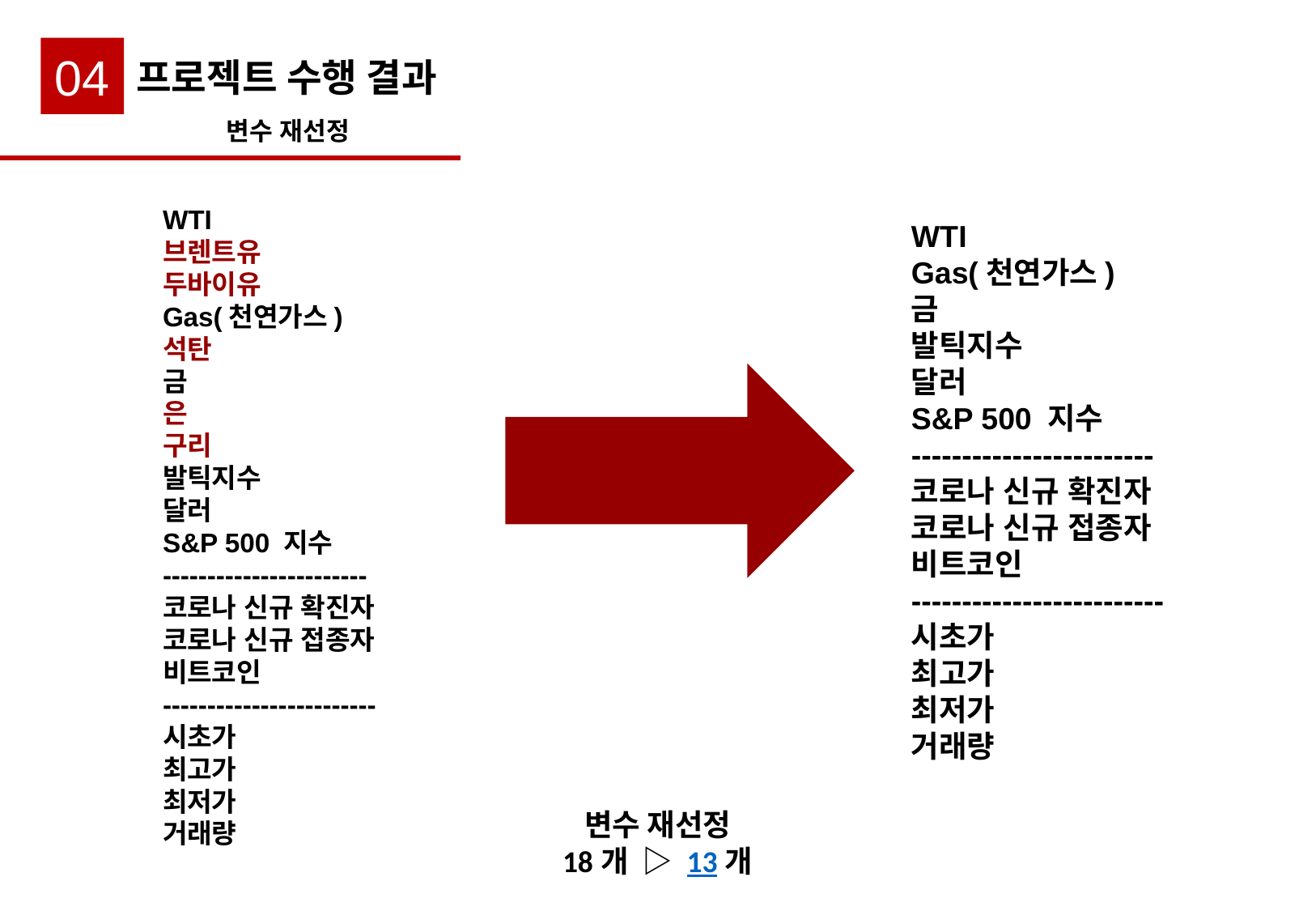

04
프로젝트 수행 결과
변수 재선정
WTI
브렌트유
두바이유
Gas(천연가스)
석탄
금
은
구리
발틱지수
달러
S&P 500 지수
-----------------------
코로나 신규 확진자
코로나 신규 접종자
비트코인
------------------------
시초가
최고가
최저가
거래량
WTI
Gas(천연가스)
금
발틱지수
달러
S&P 500 지수
------------------------
코로나 신규 확진자
코로나 신규 접종자
비트코인
-------------------------
시초가
최고가
최저가
거래량

변수 재선정
18개  ▷ 13개